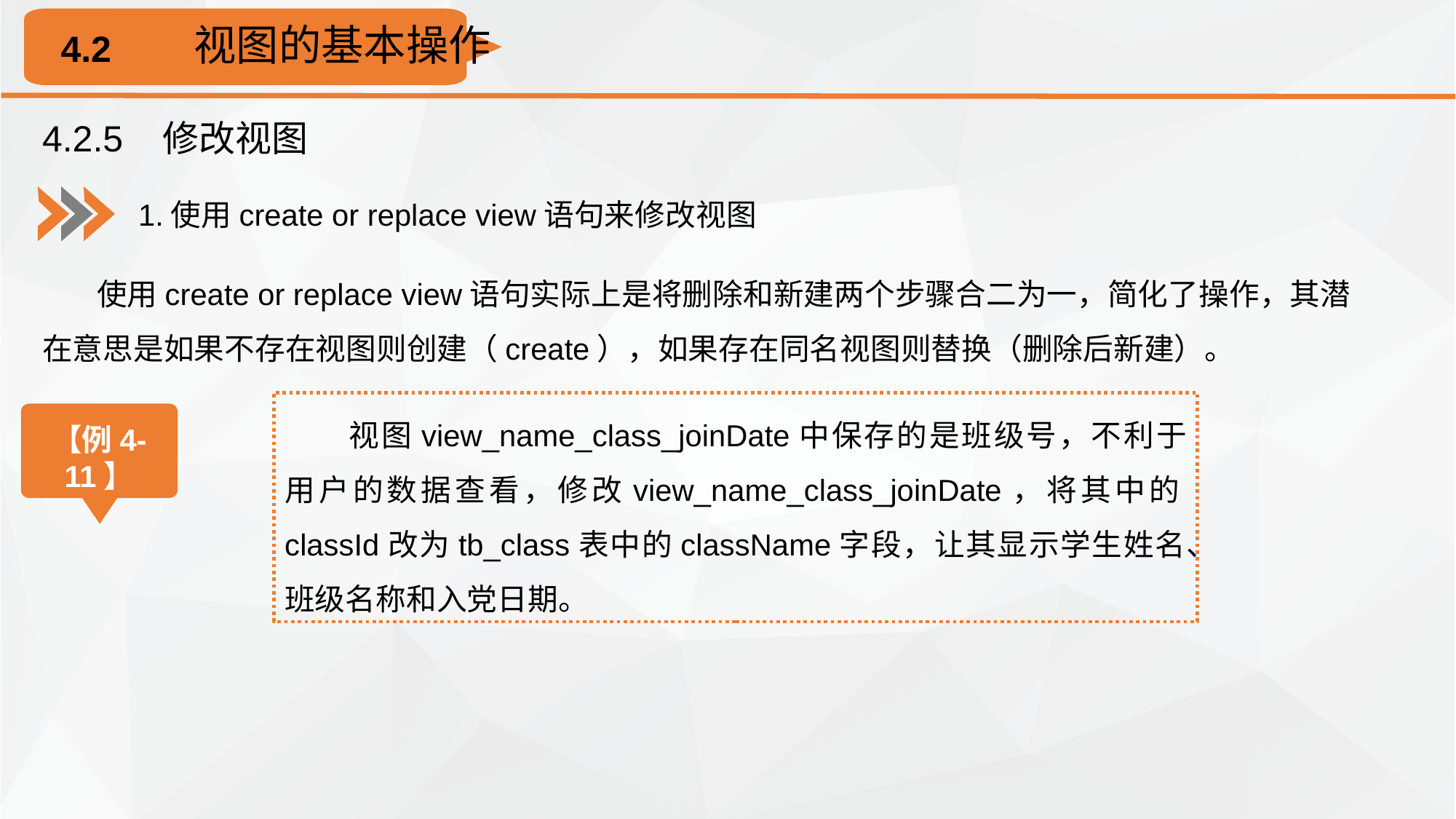

视图的基本操作
4.2
4.2.5   修改视图

1.使用create or replace view语句来修改视图
使用create or replace view语句实际上是将删除和新建两个步骤合二为一，简化了操作，其潜在意思是如果不存在视图则创建（create），如果存在同名视图则替换（删除后新建）。
视图view_name_class_joinDate中保存的是班级号，不利于用户的数据查看，修改view_name_class_joinDate，将其中的classId改为tb_class表中的className字段，让其显示学生姓名、班级名称和入党日期。
【例4-11】